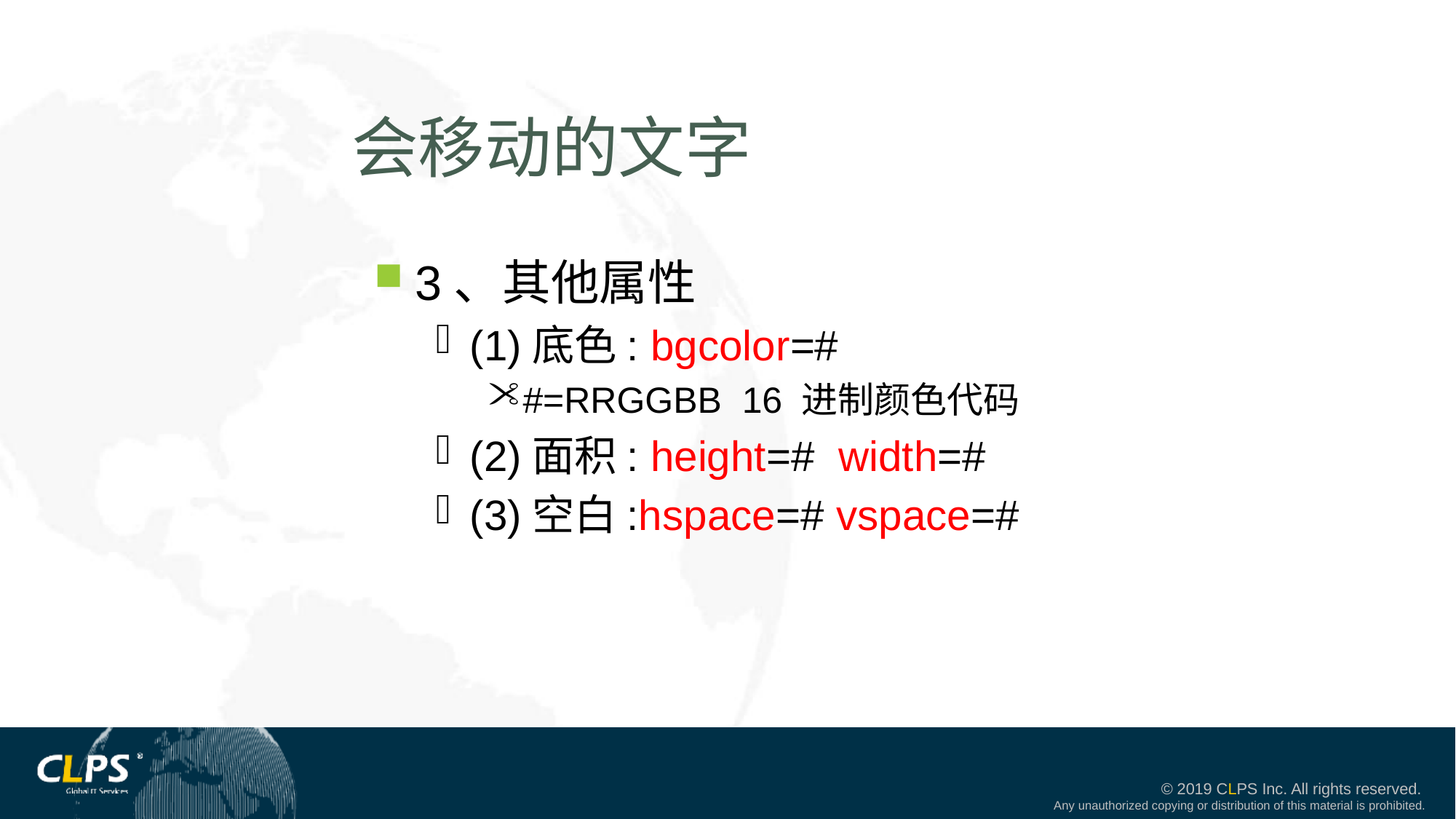

会移动的文字
3、其他属性
(1)底色: bgcolor=#
#=RRGGBB  16 进制颜色代码
(2)面积: height=#  width=#
(3)空白:hspace=# vspace=#